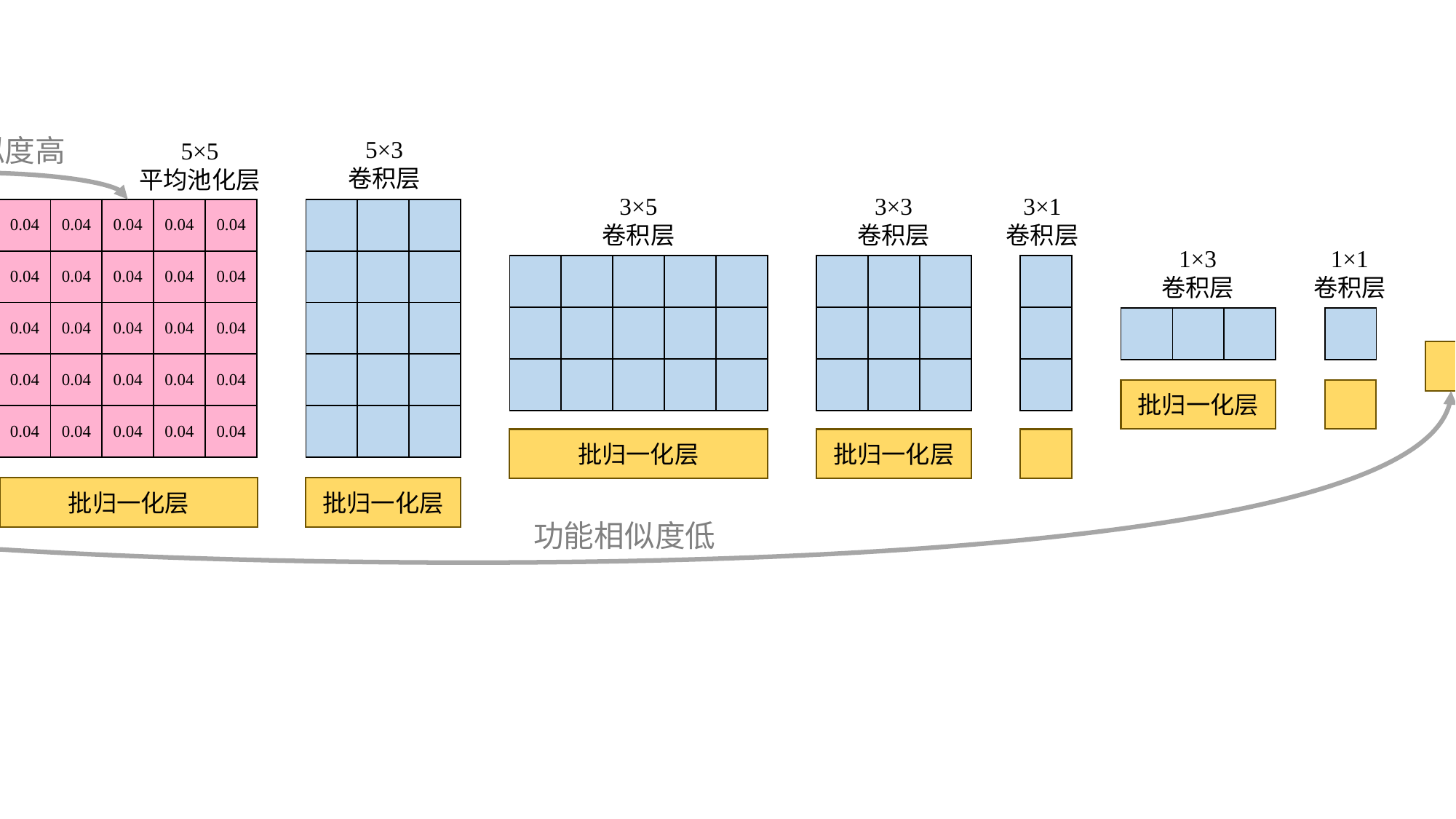

功能相似度高
5×3
卷积层
5×5
卷积层
5×5
平均池化层
3×1
卷积层
3×5
卷积层
3×3
卷积层
|  |  |  |  |  |
| --- | --- | --- | --- | --- |
|  |  |  |  |  |
|  |  |  |  |  |
|  |  |  |  |  |
|  |  |  |  |  |
| 0.04 | 0.04 | 0.04 | 0.04 | 0.04 |
| --- | --- | --- | --- | --- |
| 0.04 | 0.04 | 0.04 | 0.04 | 0.04 |
| 0.04 | 0.04 | 0.04 | 0.04 | 0.04 |
| 0.04 | 0.04 | 0.04 | 0.04 | 0.04 |
| 0.04 | 0.04 | 0.04 | 0.04 | 0.04 |
|  |  |  |
| --- | --- | --- |
|  |  |  |
|  |  |  |
|  |  |  |
|  |  |  |
1×1
卷积层
1×3
卷积层
|  |  |  |  |  |
| --- | --- | --- | --- | --- |
|  |  |  |  |  |
|  |  |  |  |  |
|  |  |  |
| --- | --- | --- |
|  |  |  |
|  |  |  |
|  |
| --- |
|  |
|  |
|  |  |  |
| --- | --- | --- |
|  |
| --- |

批归一化层
批归一化层

批归一化层
批归一化层
批归一化层
批归一化层
功能相似度低